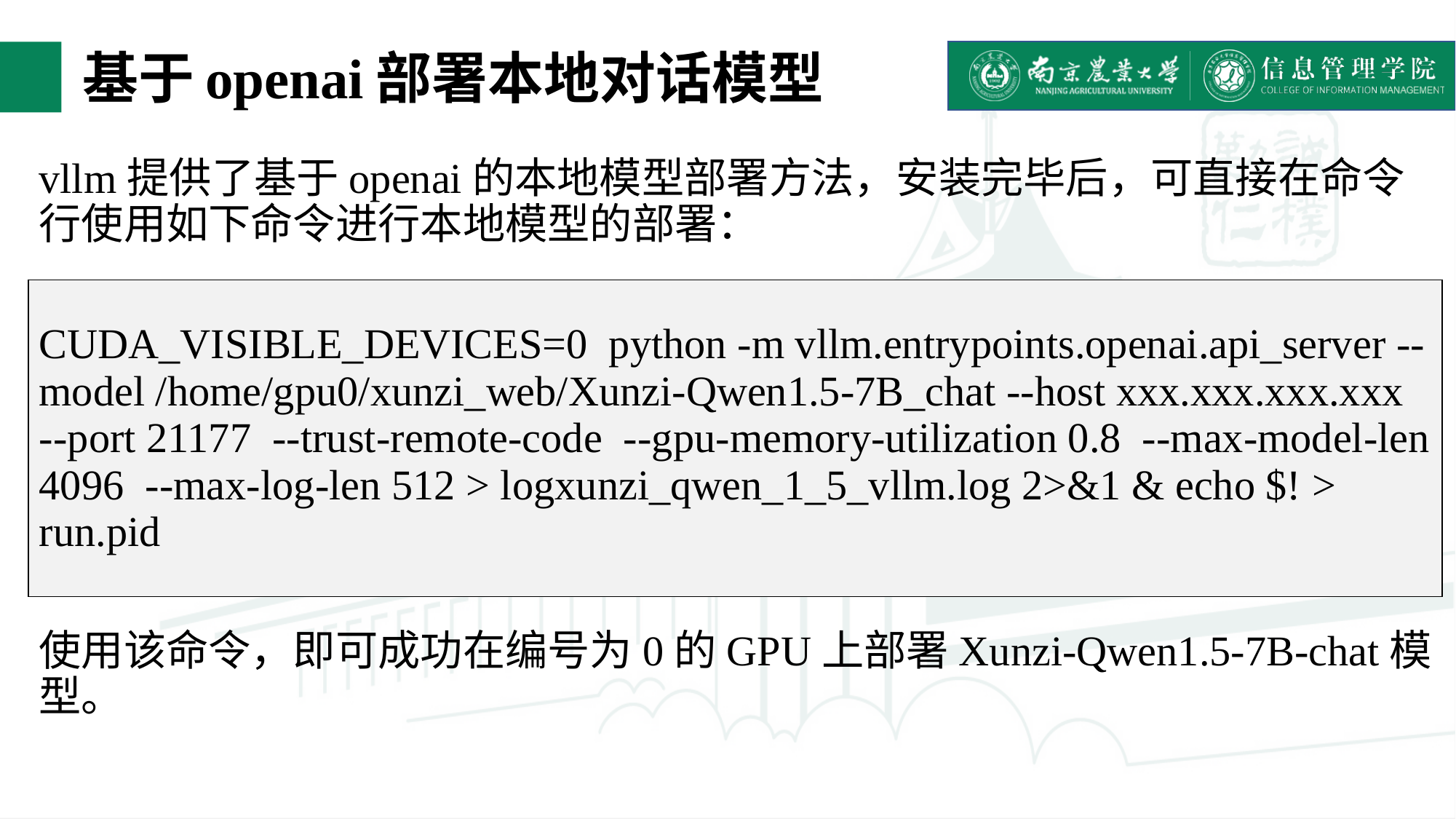

# 基于openai部署本地对话模型
vllm提供了基于openai的本地模型部署方法，安装完毕后，可直接在命令行使用如下命令进行本地模型的部署：

使用该命令，即可成功在编号为0的GPU上部署Xunzi-Qwen1.5-7B-chat模型。

| CUDA\_VISIBLE\_DEVICES=0 python -m vllm.entrypoints.openai.api\_server --model /home/gpu0/xunzi\_web/Xunzi-Qwen1.5-7B\_chat --host xxx.xxx.xxx.xxx --port 21177 --trust-remote-code --gpu-memory-utilization 0.8 --max-model-len 4096 --max-log-len 512 > logxunzi\_qwen\_1\_5\_vllm.log 2>&1 & echo $! > run.pid |
| --- |